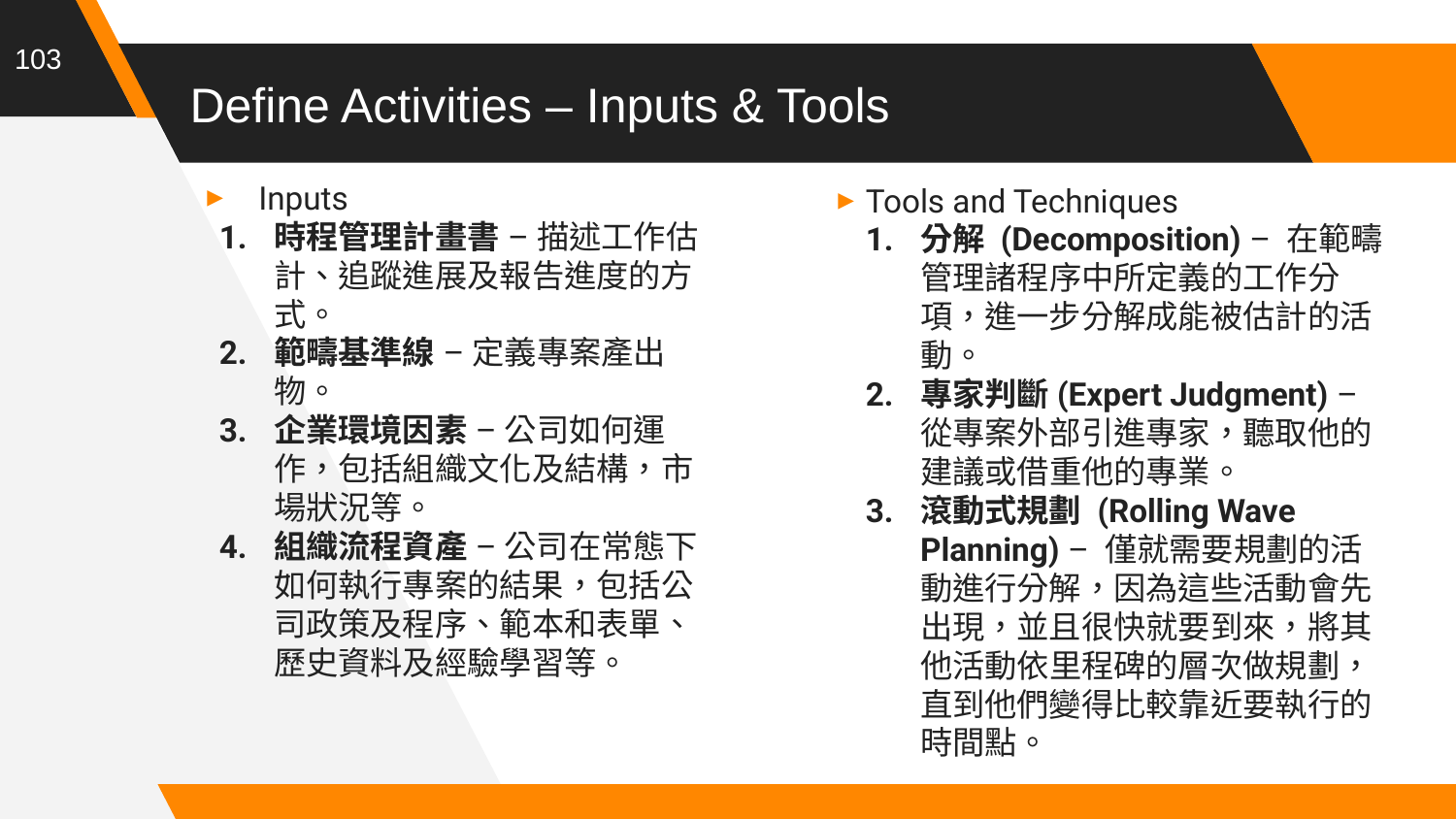

103
# Define Activities – Inputs & Tools
Inputs
時程管理計畫書 – 描述工作估計、追蹤進展及報告進度的方式。
範疇基準線 – 定義專案產出物。
企業環境因素 – 公司如何運作，包括組織文化及結構，市場狀況等。
組織流程資產 – 公司在常態下如何執行專案的結果，包括公司政策及程序、範本和表單、歷史資料及經驗學習等。

Tools and Techniques
分解 (Decomposition) – 在範疇管理諸程序中所定義的工作分項，進一步分解成能被估計的活動。
專家判斷(Expert Judgment) – 從專案外部引進專家，聽取他的建議或借重他的專業。
滾動式規劃 (Rolling Wave Planning) – 僅就需要規劃的活動進行分解，因為這些活動會先出現，並且很快就要到來，將其他活動依里程碑的層次做規劃，直到他們變得比較靠近要執行的時間點。